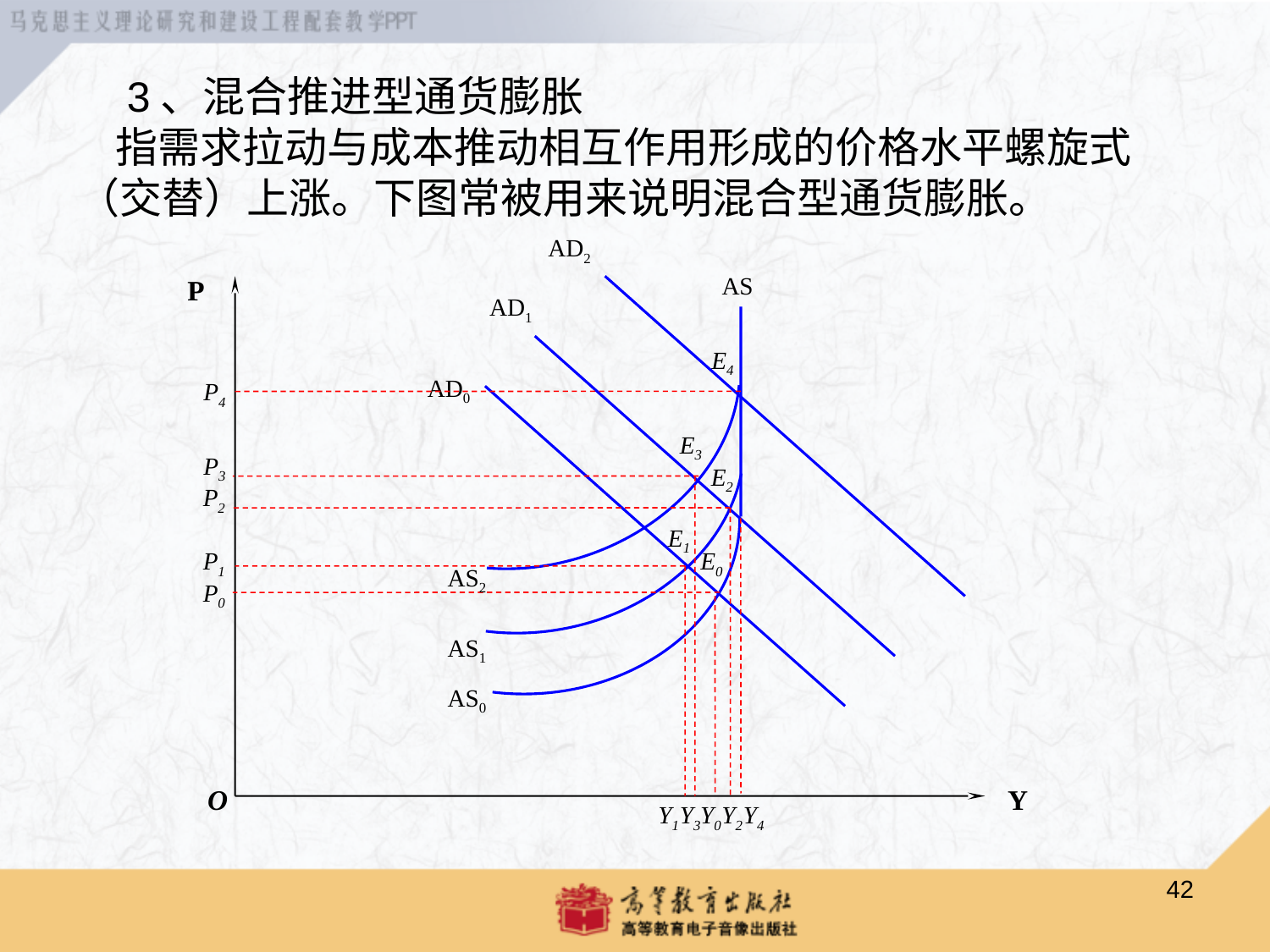

3、混合推进型通货膨胀
    指需求拉动与成本推动相互作用形成的价格水平螺旋式（交替）上涨。下图常被用来说明混合型通货膨胀。
AD2
AS
P

AD1

E4
AD0
P4

E3
P3

E2
P2

E1

P1
E0
AS2

P0

AS1
AS0
O
Y
Y1
Y3
Y0
Y2
Y4

42